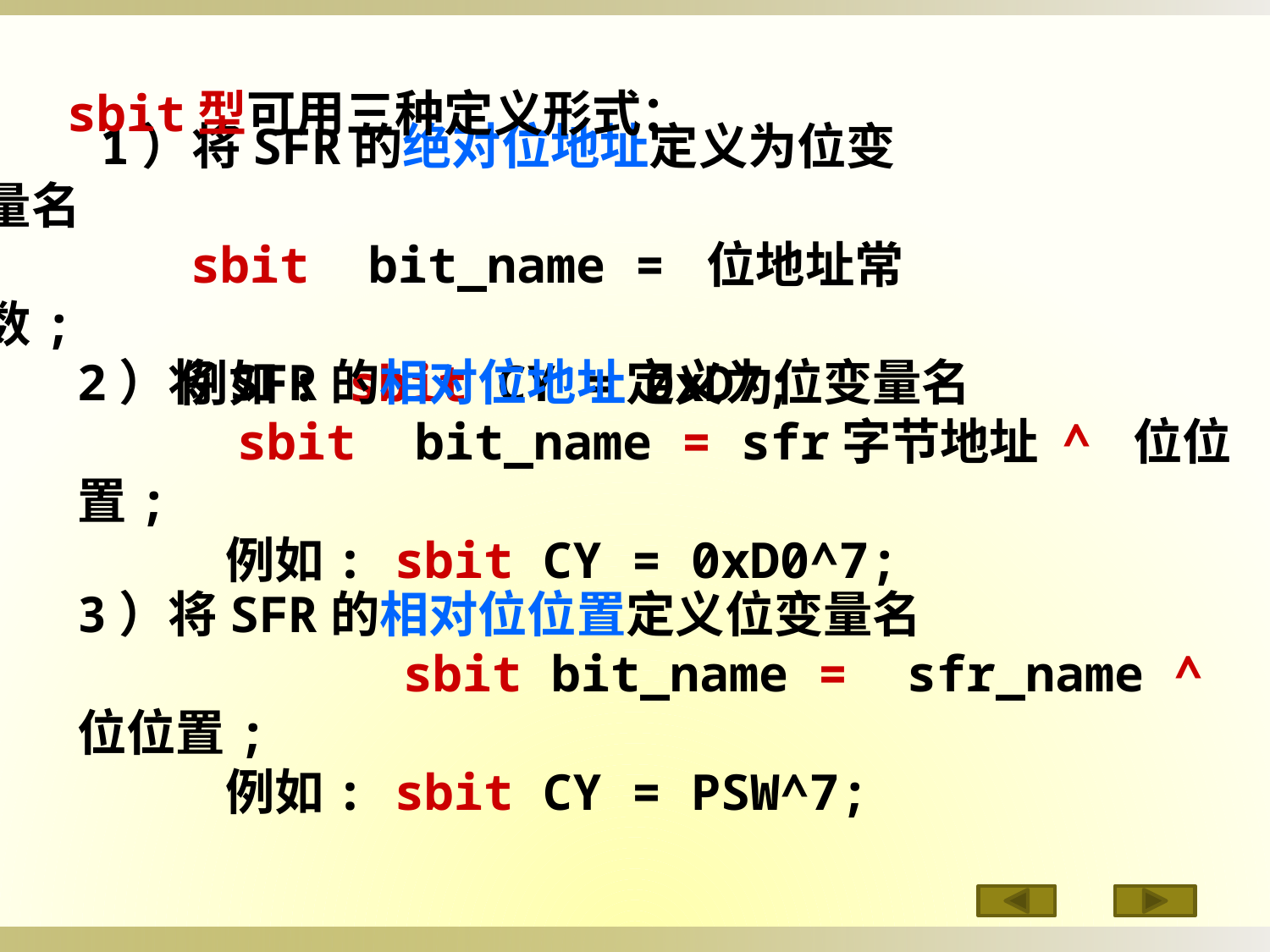

sbit型可用三种定义形式：
    1）将SFR的绝对位地址定义为位变量名
　　　　sbit  bit_name = 位地址常数;
　　　　例如: sbit CY = 0xD7;
2）将SFR的相对位地址定义为位变量名
　　　sbit  bit_name = sfr字节地址 ^ 位位置;
　　　例如: sbit CY = 0xD0^7;
3）将SFR的相对位位置定义位变量名
           sbit bit_name =  sfr_name ^ 位位置;
　　　例如: sbit CY = PSW^7;